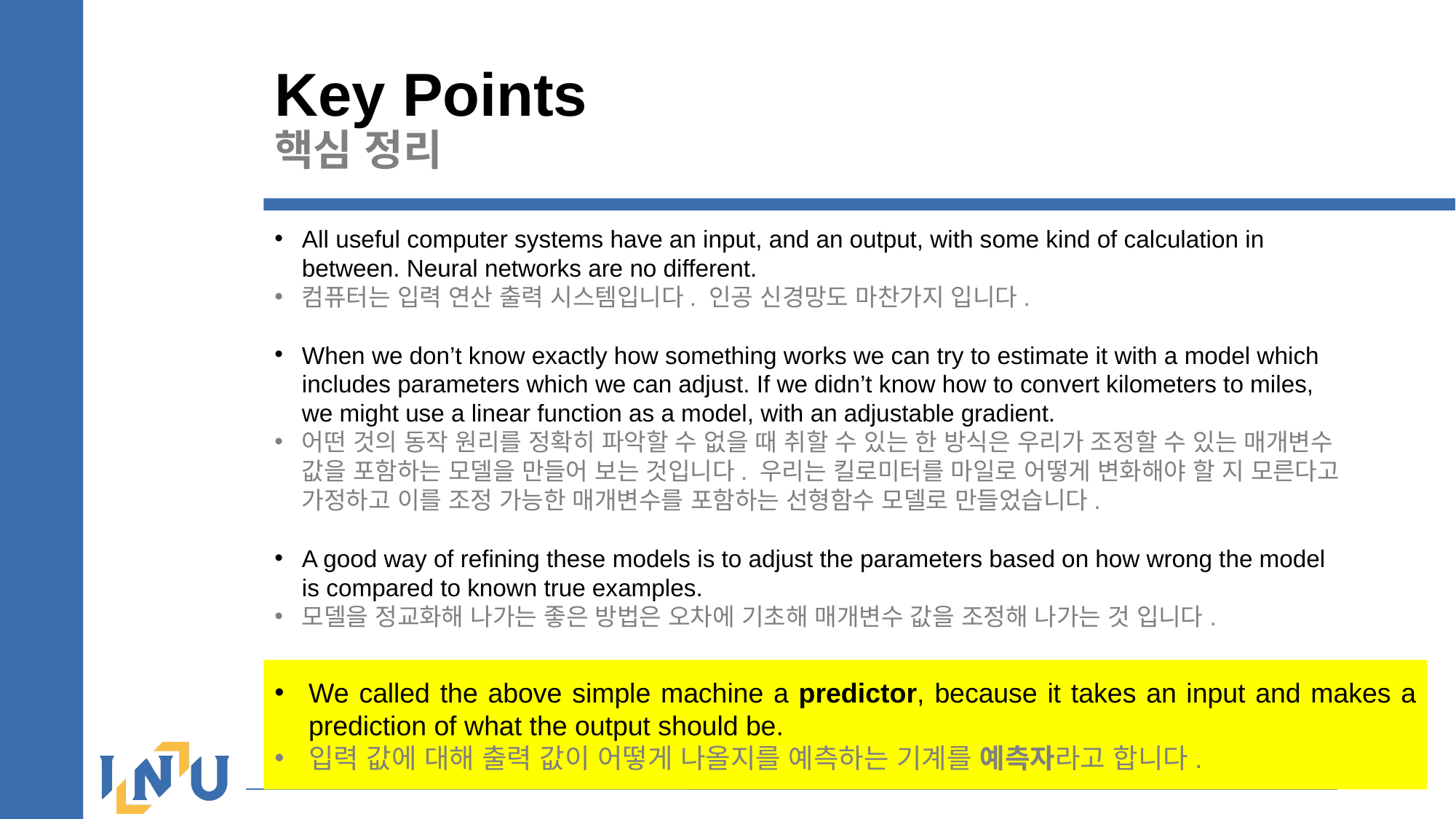

# Key Points 핵심 정리
All useful computer systems have an input, and an output, with some kind of calculation in between. Neural networks are no different.
컴퓨터는 입력 연산 출력 시스템입니다. 인공 신경망도 마찬가지 입니다.

When we don’t know exactly how something works we can try to estimate it with a model which includes parameters which we can adjust. If we didn’t know how to convert kilometers to miles, we might use a linear function as a model, with an adjustable gradient.
어떤 것의 동작 원리를 정확히 파악할 수 없을 때 취할 수 있는 한 방식은 우리가 조정할 수 있는 매개변수 값을 포함하는 모델을 만들어 보는 것입니다. 우리는 킬로미터를 마일로 어떻게 변화해야 할 지 모른다고 가정하고 이를 조정 가능한 매개변수를 포함하는 선형함수 모델로 만들었습니다.

A good way of refining these models is to adjust the parameters based on how wrong the model is compared to known true examples.
모델을 정교화해 나가는 좋은 방법은 오차에 기초해 매개변수 값을 조정해 나가는 것 입니다.
We called the above simple machine a predictor, because it takes an input and makes a prediction of what the output should be.
입력 값에 대해 출력 값이 어떻게 나올지를 예측하는 기계를 예측자라고 합니다.
18